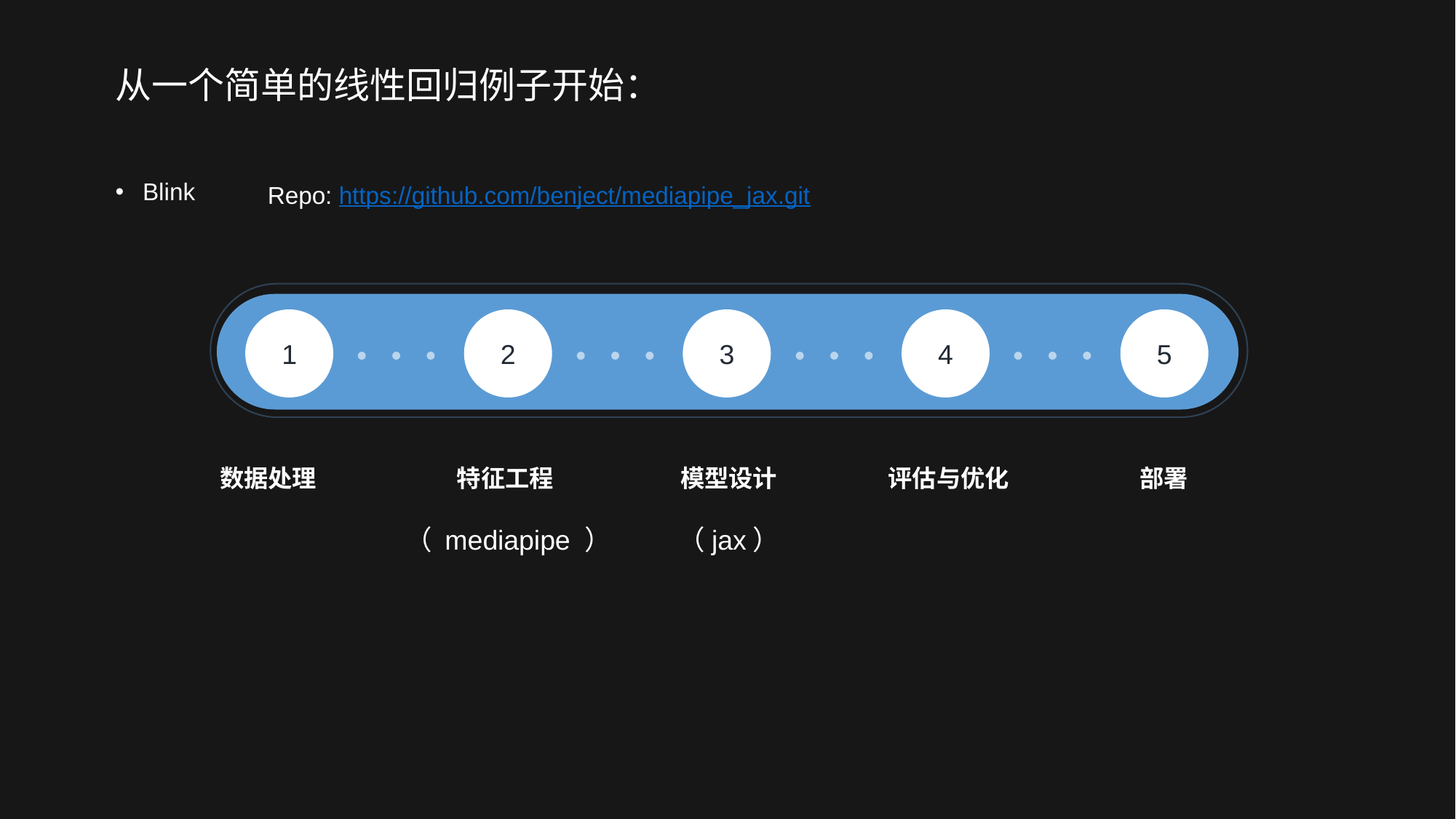

# 从一个简单的线性回归例子开始：
Repo: https://github.com/benject/mediapipe_jax.git
Blink

1

2

3

4

5

部署
模型设计
评估与优化
数据处理
特征工程
（ mediapipe ）
（jax）